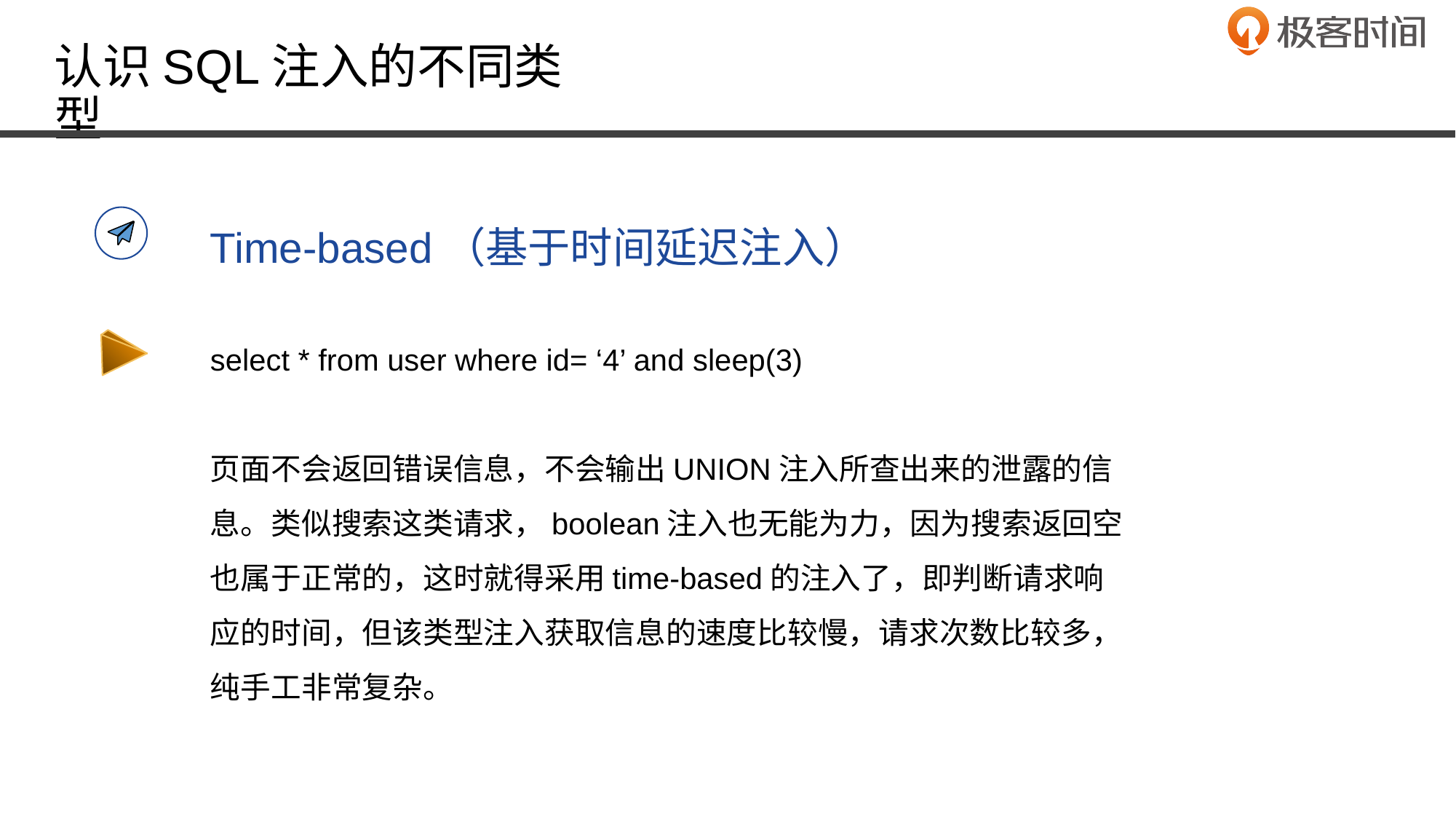

认识SQL注入的不同类型
Time-based（基于时间延迟注入）

select * from user where id= ‘4’ and sleep(3)

页面不会返回错误信息，不会输出UNION注入所查出来的泄露的信息。类似搜索这类请求，boolean注入也无能为力，因为搜索返回空也属于正常的，这时就得采用time-based的注入了，即判断请求响应的时间，但该类型注入获取信息的速度比较慢，请求次数比较多，纯手工非常复杂。